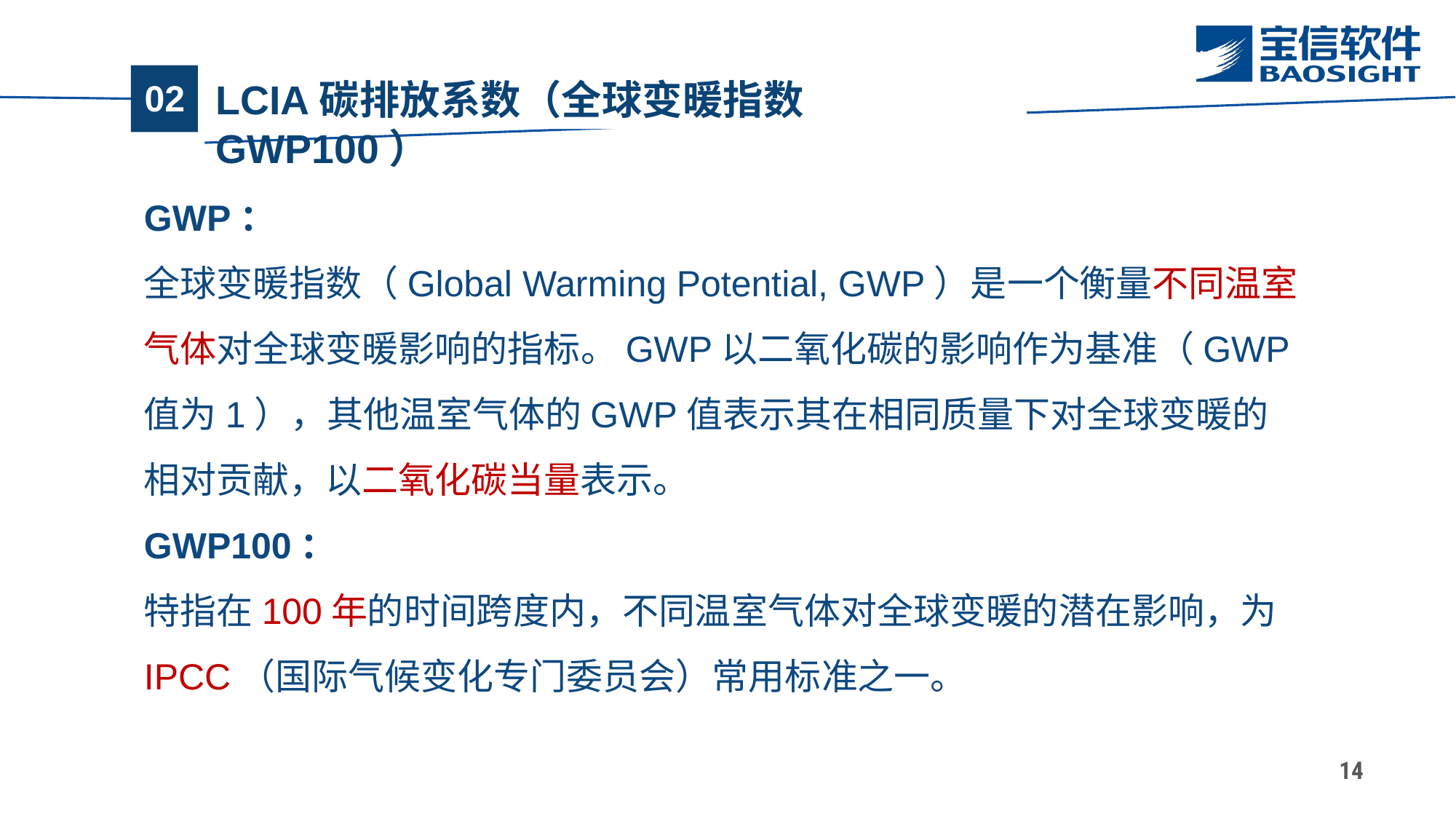

# LCIA碳排放系数（全球变暖指数GWP100）
02
GWP：
全球变暖指数（Global Warming Potential, GWP）是一个衡量不同温室气体对全球变暖影响的指标。GWP以二氧化碳的影响作为基准（GWP值为1），其他温室气体的GWP值表示其在相同质量下对全球变暖的相对贡献，以二氧化碳当量表示。
GWP100：
特指在100年的时间跨度内，不同温室气体对全球变暖的潜在影响，为IPCC（国际气候变化专门委员会）常用标准之一。